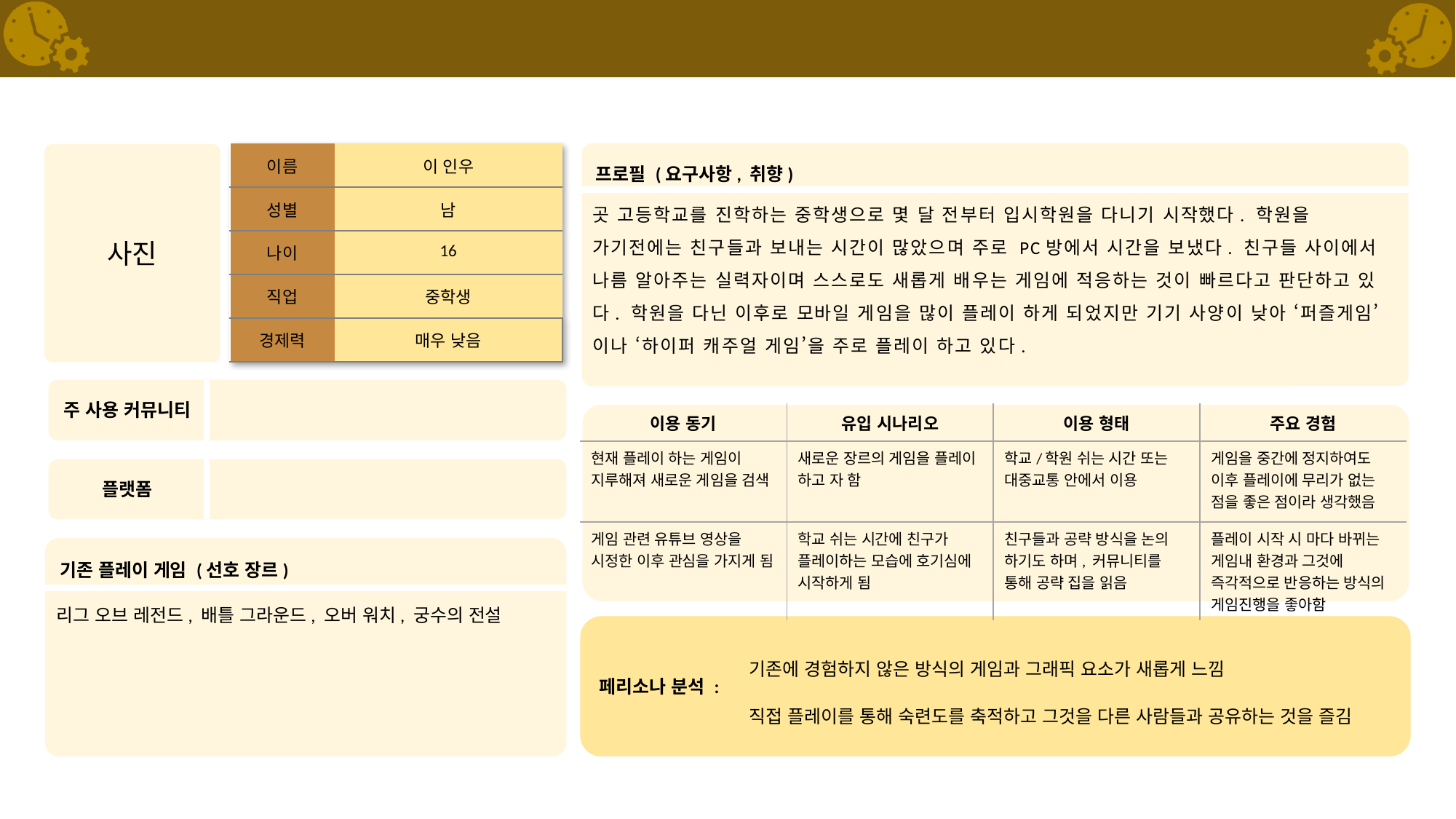

내용을 정리해서 배치하고 필요 없는 공간이나 내용을 뺄 것!
#
| 이름 | 이 인우 |
| --- | --- |
| 성별 | 남 |
| 나이 | 16 |
| 직업 | 중학생 |
| 경제력 | 매우 낮음 |
곳 고등학교를 진학하는 중학생으로 몇 달 전부터 입시학원을 다니기 시작했다. 학원을 가기전에는 친구들과 보내는 시간이 많았으며 주로 PC방에서 시간을 보냈다. 친구들 사이에서 나름 알아주는 실력자이며 스스로도 새롭게 배우는 게임에 적응하는 것이 빠르다고 판단하고 있다. 학원을 다닌 이후로 모바일 게임을 많이 플레이 하게 되었지만 기기 사양이 낮아 ‘퍼즐게임’이나 ‘하이퍼 캐주얼 게임’을 주로 플레이 하고 있다.
| 이용 동기 | 유입 시나리오 | 이용 형태 | 주요 경험 |
| --- | --- | --- | --- |
| 현재 플레이 하는 게임이 지루해져 새로운 게임을 검색 | 새로운 장르의 게임을 플레이 하고 자 함 | 학교/학원 쉬는 시간 또는 대중교통 안에서 이용 | 게임을 중간에 정지하여도 이후 플레이에 무리가 없는 점을 좋은 점이라 생각했음 |
| 게임 관련 유튜브 영상을 시정한 이후 관심을 가지게 됨 | 학교 쉬는 시간에 친구가 플레이하는 모습에 호기심에 시작하게 됨 | 친구들과 공략 방식을 논의 하기도 하며, 커뮤니티를 통해 공략 집을 읽음 | 플레이 시작 시 마다 바뀌는 게임내 환경과 그것에 즉각적으로 반응하는 방식의 게임진행을 좋아함 |
리그 오브 레전드, 배틀 그라운드, 오버 워치, 궁수의 전설
기존에 경험하지 않은 방식의 게임과 그래픽 요소가 새롭게 느낌
직접 플레이를 통해 숙련도를 축적하고 그것을 다른 사람들과 공유하는 것을 즐김